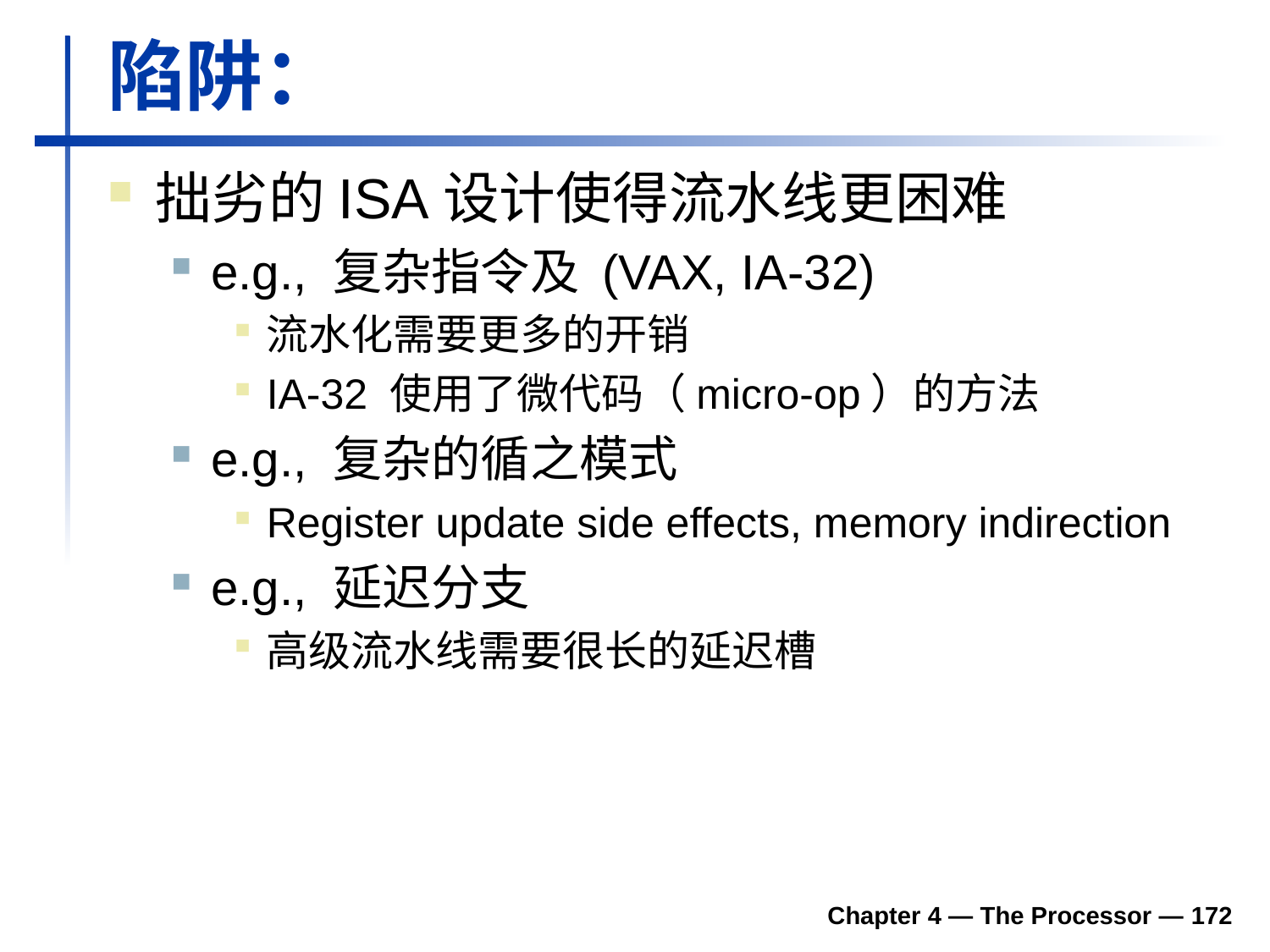

# 陷阱：
拙劣的ISA设计使得流水线更困难
e.g., 复杂指令及 (VAX, IA-32)
流水化需要更多的开销
IA-32 使用了微代码（micro-op）的方法
e.g., 复杂的循之模式
Register update side effects, memory indirection
e.g., 延迟分支
高级流水线需要很长的延迟槽
Chapter 4 — The Processor — 172